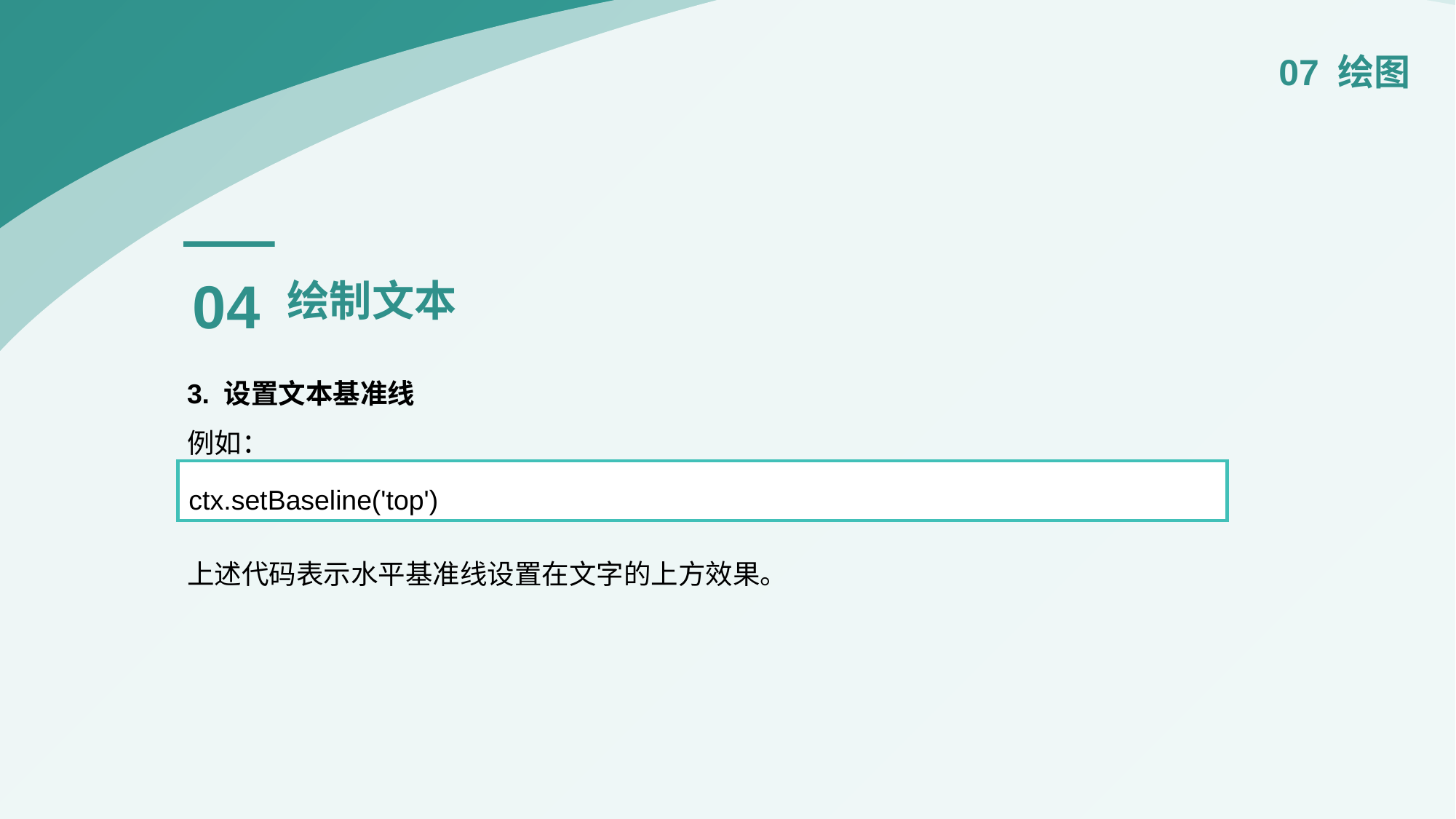

07 绘图
04

绘制文本
3. 设置文本基准线
例如：

上述代码表示水平基准线设置在文字的上方效果。
ctx.setBaseline('top')